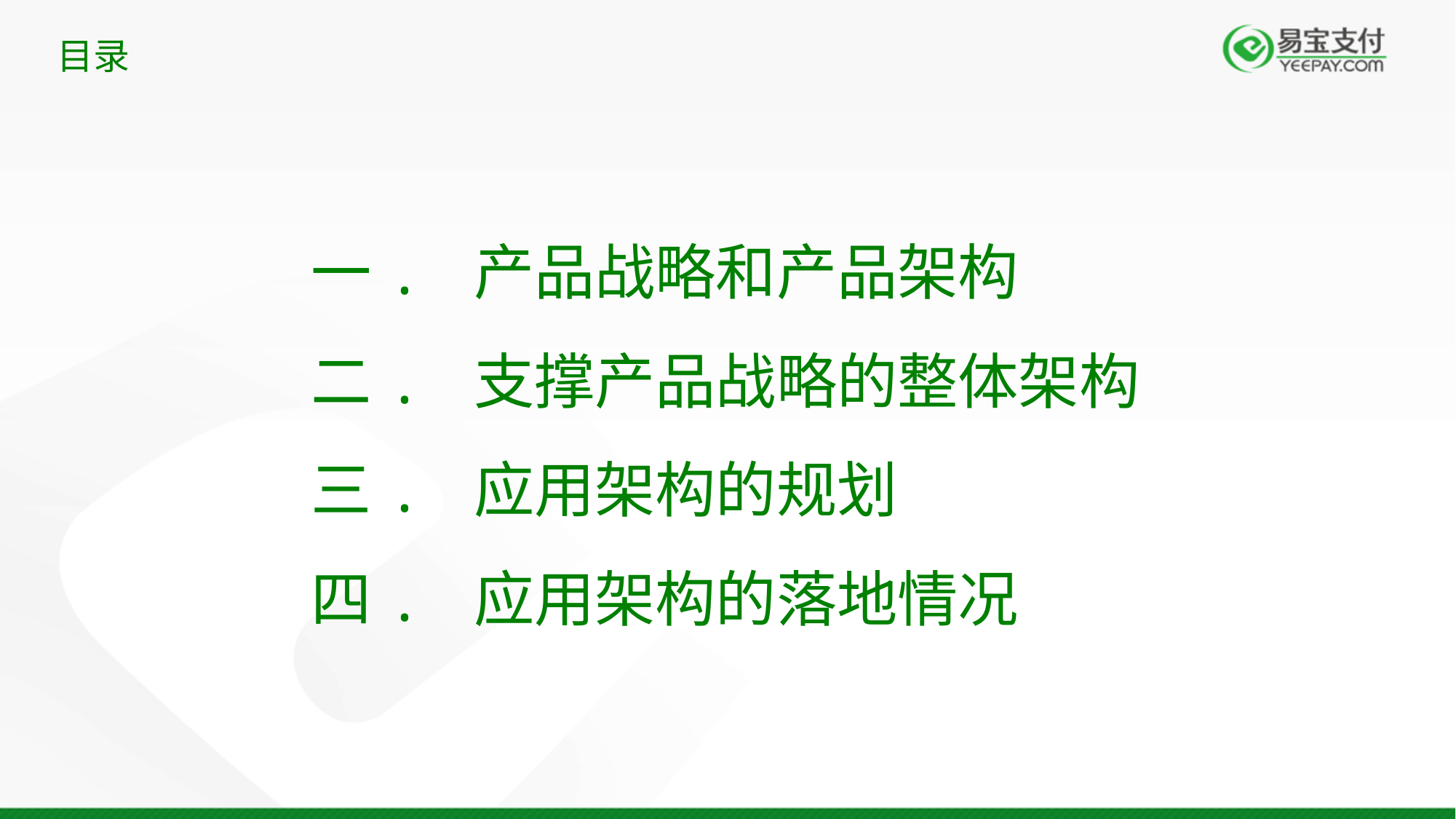

目录
一. 产品战略和产品架构
二. 支撑产品战略的整体架构
三. 应用架构的规划
四. 应用架构的落地情况